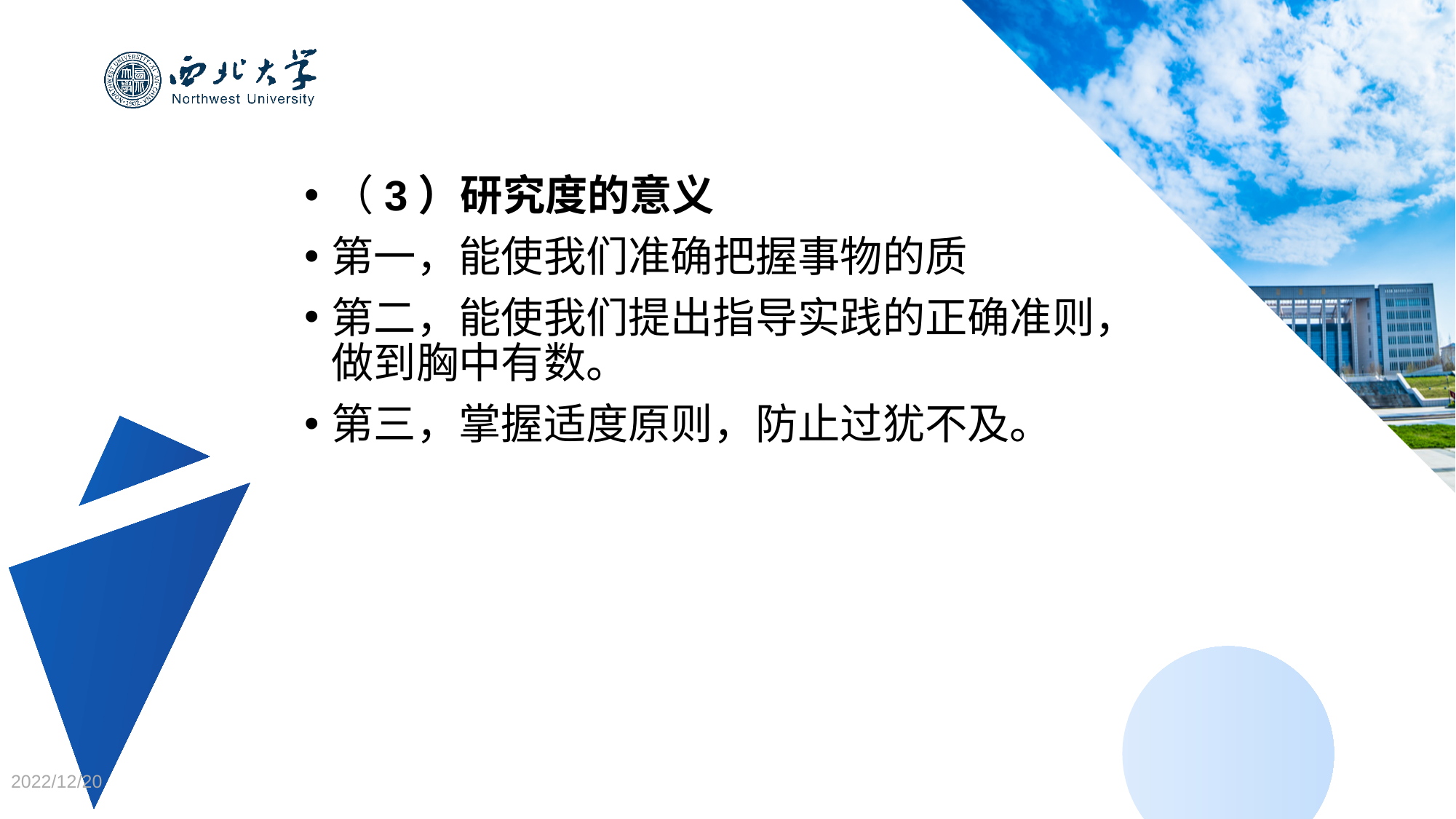

（3）研究度的意义
第一，能使我们准确把握事物的质
第二，能使我们提出指导实践的正确准则，做到胸中有数。
第三，掌握适度原则，防止过犹不及。
2022/12/20